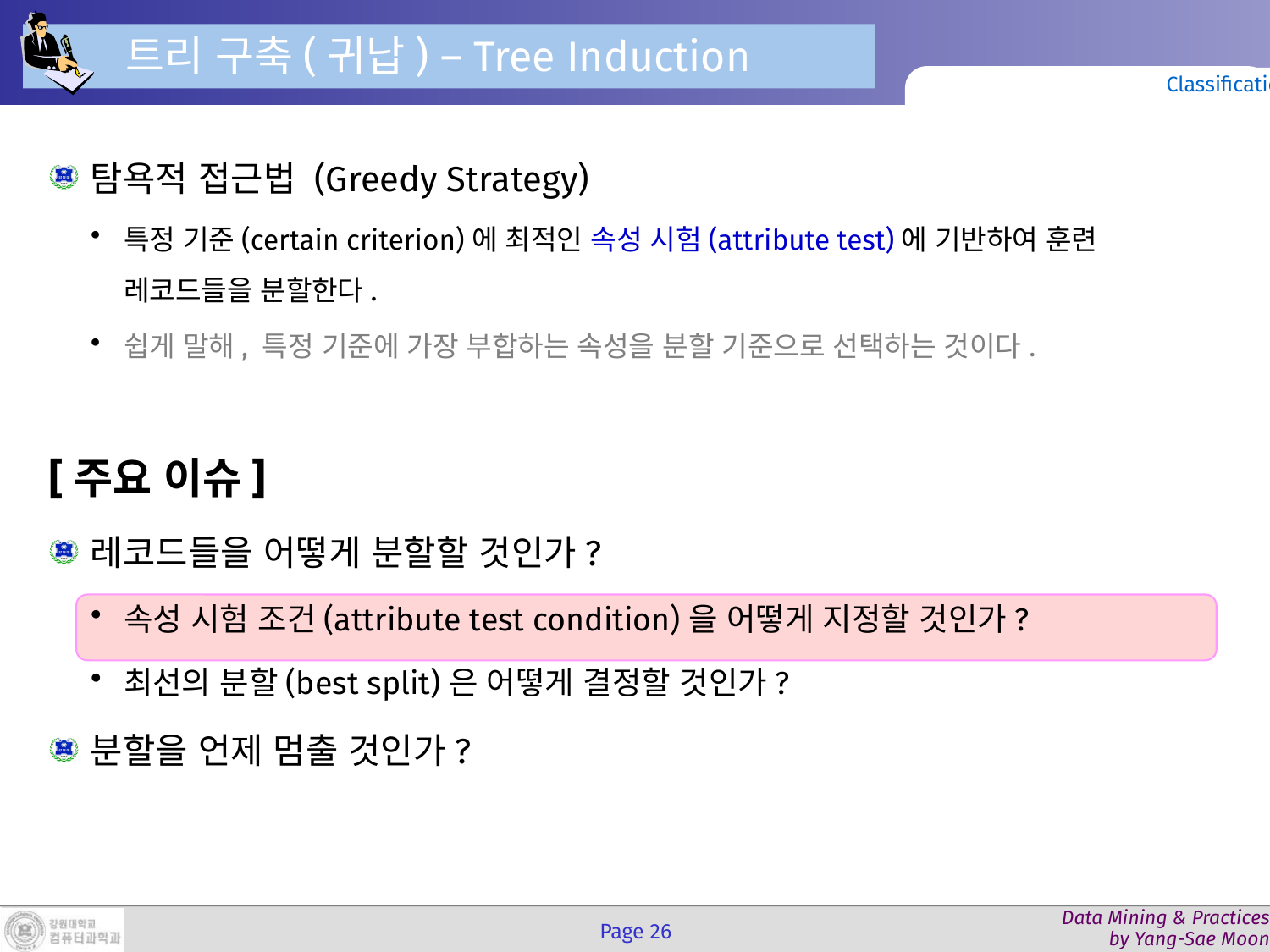

트리 구축(귀납) – Tree Induction
Classification
탐욕적 접근법 (Greedy Strategy)
특정 기준(certain criterion)에 최적인 속성 시험(attribute test)에 기반하여 훈련 레코드들을 분할한다.
쉽게 말해, 특정 기준에 가장 부합하는 속성을 분할 기준으로 선택하는 것이다.

[주요 이슈]
레코드들을 어떻게 분할할 것인가?
속성 시험 조건(attribute test condition)을 어떻게 지정할 것인가?
최선의 분할(best split)은 어떻게 결정할 것인가?
분할을 언제 멈출 것인가?

Page 26